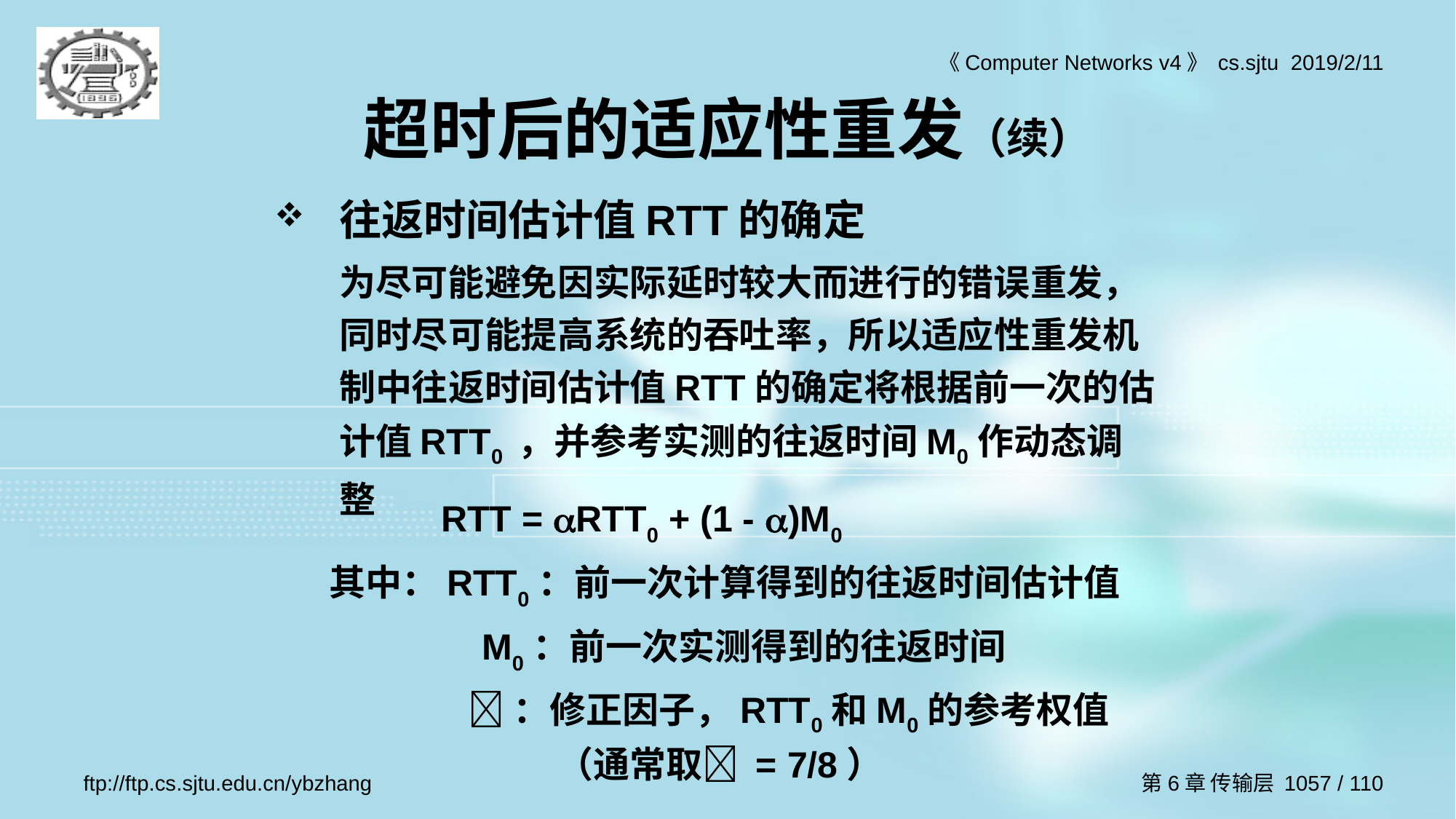

# 超时后的适应性重发（续）
往返时间估计值RTT的确定
	为尽可能避免因实际延时较大而进行的错误重发，同时尽可能提高系统的吞吐率，所以适应性重发机制中往返时间估计值RTT的确定将根据前一次的估计值RTT0 ，并参考实测的往返时间M0作动态调整
           RTT = αRTT0 + (1 - α)M0
其中：RTT0：前一次计算得到的往返时间估计值
               M0：前一次实测得到的往返时间
                 α：修正因子，RTT0和M0的参考权值（通常取α = 7/8）